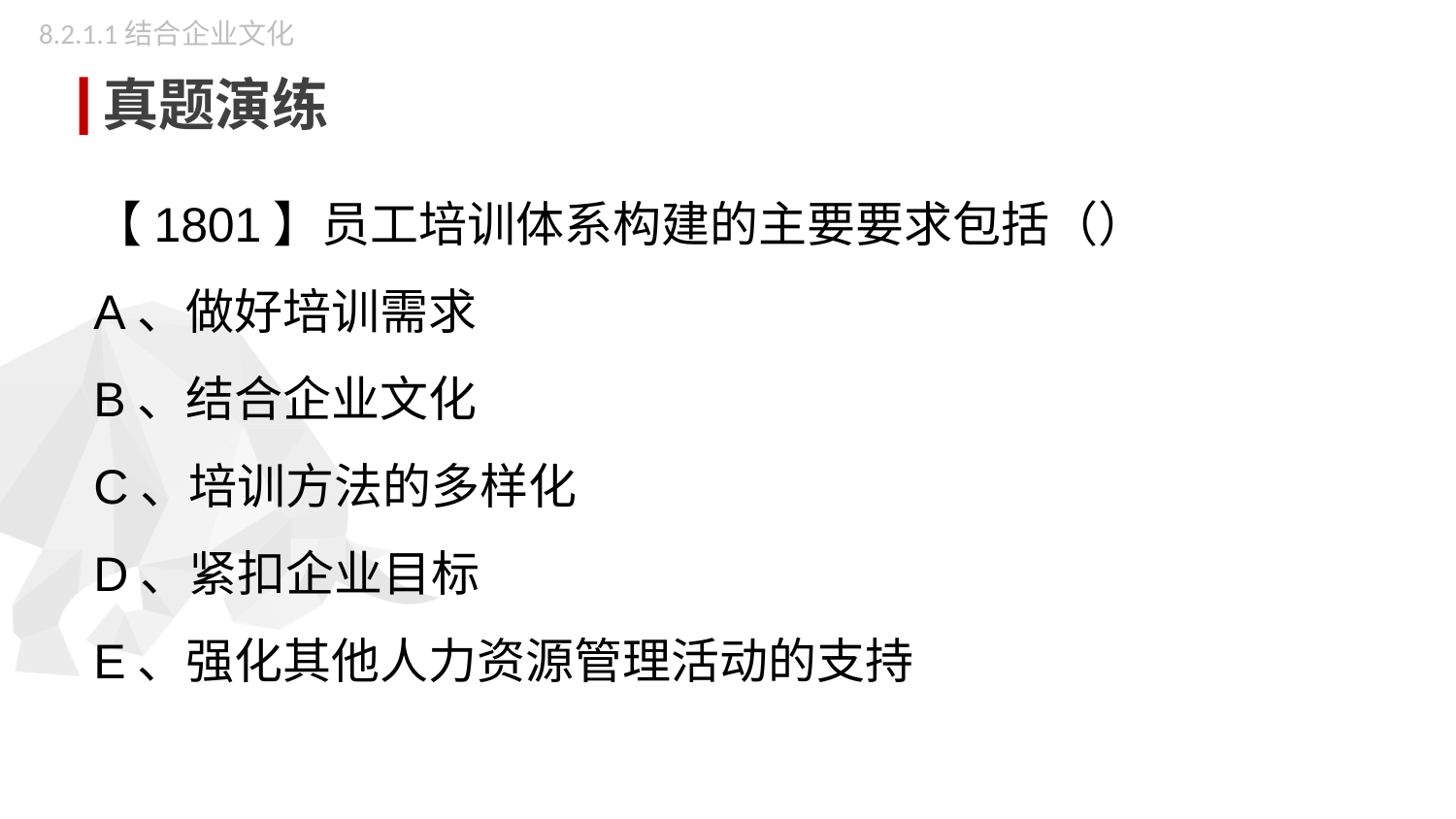

8.2.1.1结合企业文化

真题演练
【1801】员工培训体系构建的主要要求包括（）
A、做好培训需求
B、结合企业文化
C、培训方法的多样化
D、紧扣企业目标
E、强化其他人力资源管理活动的支持